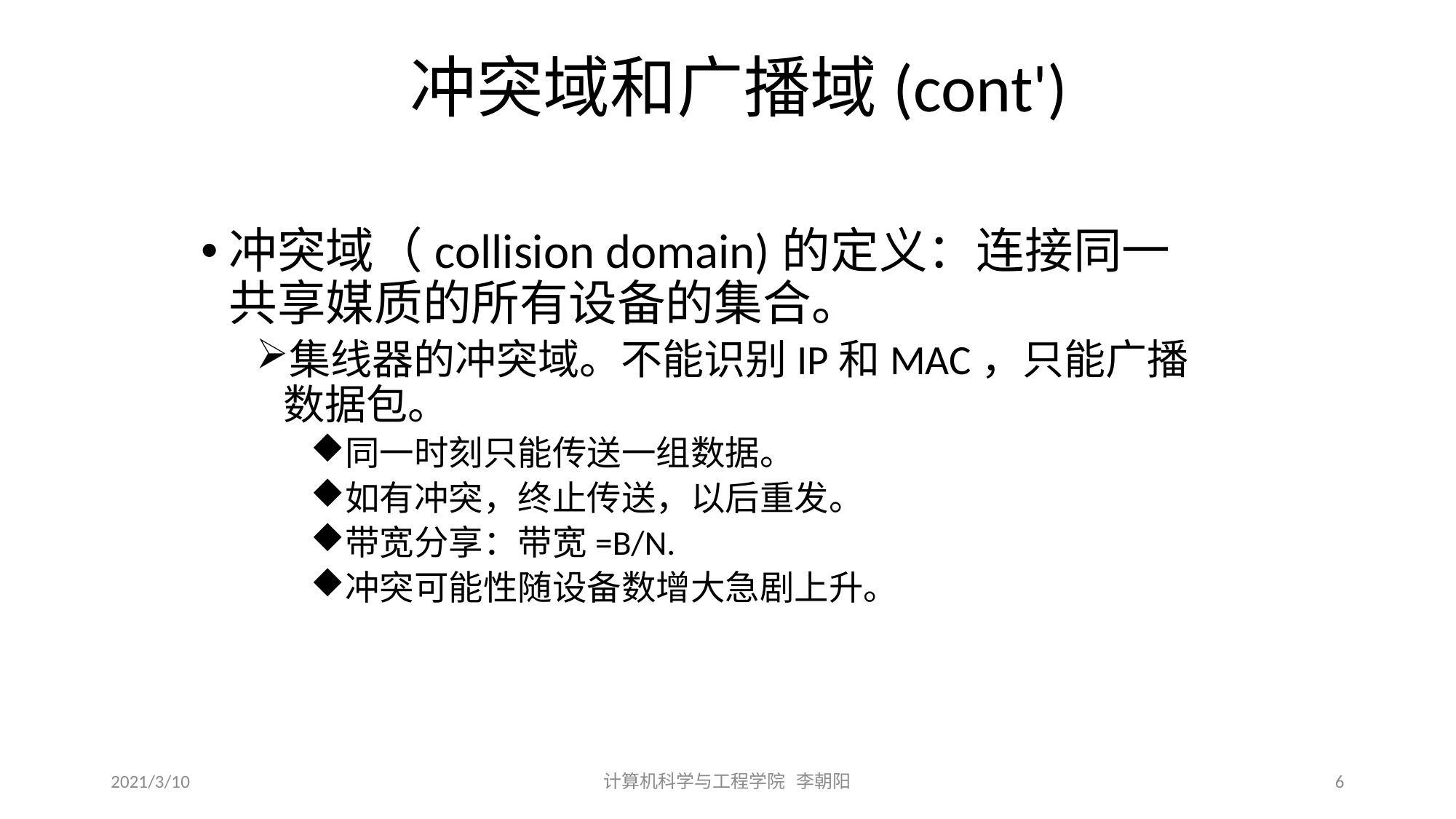

# 冲突域和广播域(cont')

冲突域（collision domain)的定义：连接同一共享媒质的所有设备的集合。
集线器的冲突域。不能识别IP和MAC，只能广播数据包。
同一时刻只能传送一组数据。
如有冲突，终止传送，以后重发。
带宽分享：带宽=B/N.
冲突可能性随设备数增大急剧上升。

2021/3/10
计算机科学与工程学院  李朝阳
6